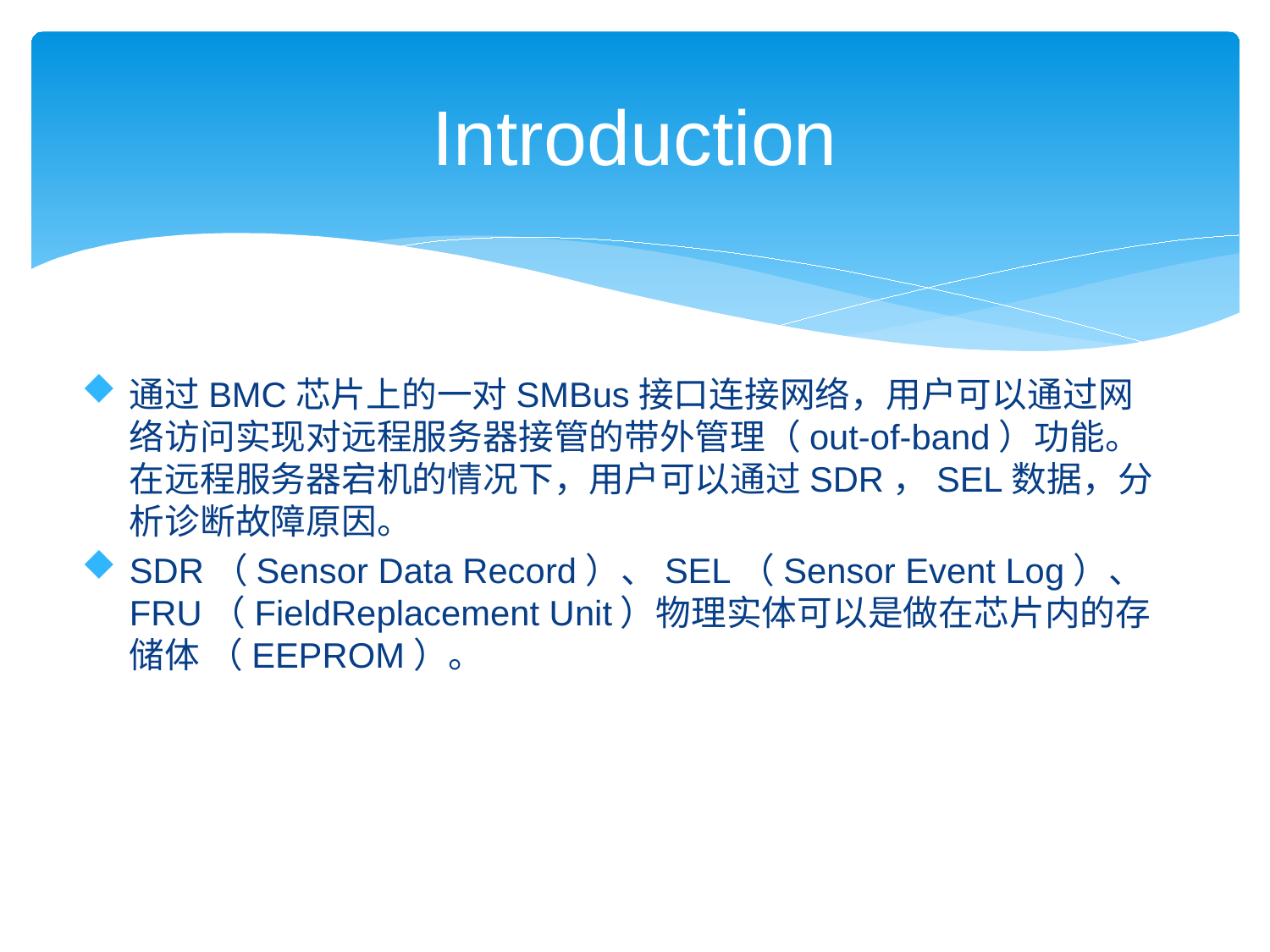

#
Introduction

通过BMC芯片上的一对SMBus接口连接网络，用户可以通过网络访问实现对远程服务器接管的带外管理（out-of-band）功能。在远程服务器宕机的情况下，用户可以通过SDR，SEL数据，分析诊断故障原因。
SDR（Sensor Data Record）、SEL（Sensor Event Log）、FRU（FieldReplacement Unit）物理实体可以是做在芯片内的存储体 （EEPROM）。